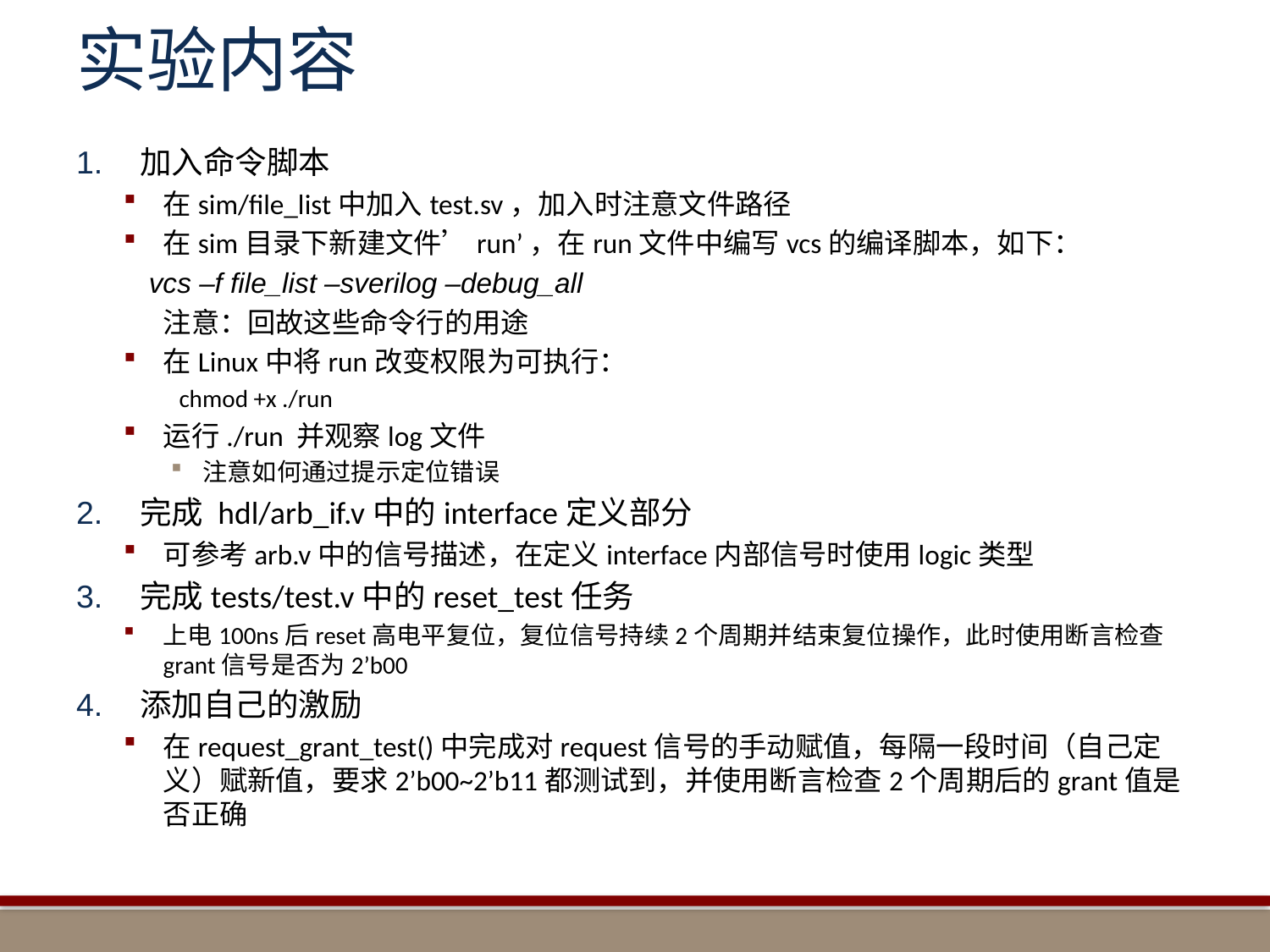

# 实验内容
加入命令脚本
在sim/file_list中加入test.sv，加入时注意文件路径
在sim目录下新建文件’run’，在run文件中编写vcs的编译脚本，如下：
    vcs –f file_list –sverilog –debug_all
	注意：回故这些命令行的用途
在Linux中将run改变权限为可执行：
chmod +x ./run
运行./run 并观察log文件
注意如何通过提示定位错误
完成 hdl/arb_if.v中的interface定义部分
可参考arb.v中的信号描述，在定义interface内部信号时使用logic类型
完成tests/test.v中的reset_test任务
上电100ns后reset高电平复位，复位信号持续2个周期并结束复位操作，此时使用断言检查grant信号是否为2’b00
添加自己的激励
在request_grant_test()中完成对request信号的手动赋值，每隔一段时间（自己定义）赋新值，要求2’b00~2’b11都测试到，并使用断言检查2个周期后的grant值是否正确